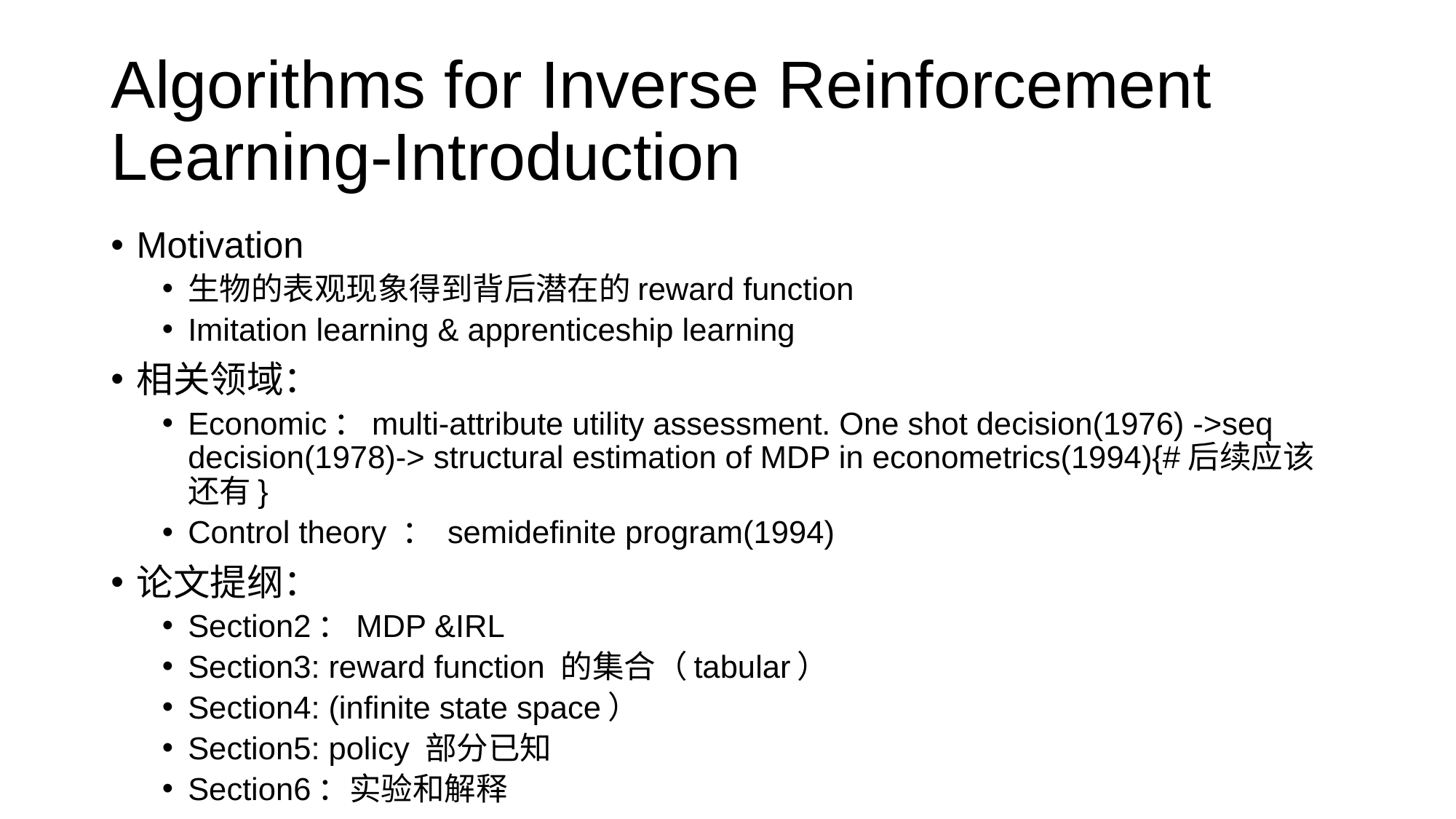

# Algorithms for Inverse Reinforcement Learning-Introduction
Motivation
生物的表观现象得到背后潜在的reward function
Imitation learning & apprenticeship learning
相关领域：
Economic：multi-attribute utility assessment. One shot decision(1976) ->seq decision(1978)-> structural estimation of MDP in econometrics(1994){#后续应该还有}
Control theory ： semidefinite program(1994)
论文提纲：
Section2：MDP &IRL
Section3: reward function 的集合（tabular）
Section4: (infinite state space）
Section5: policy 部分已知
Section6：实验和解释